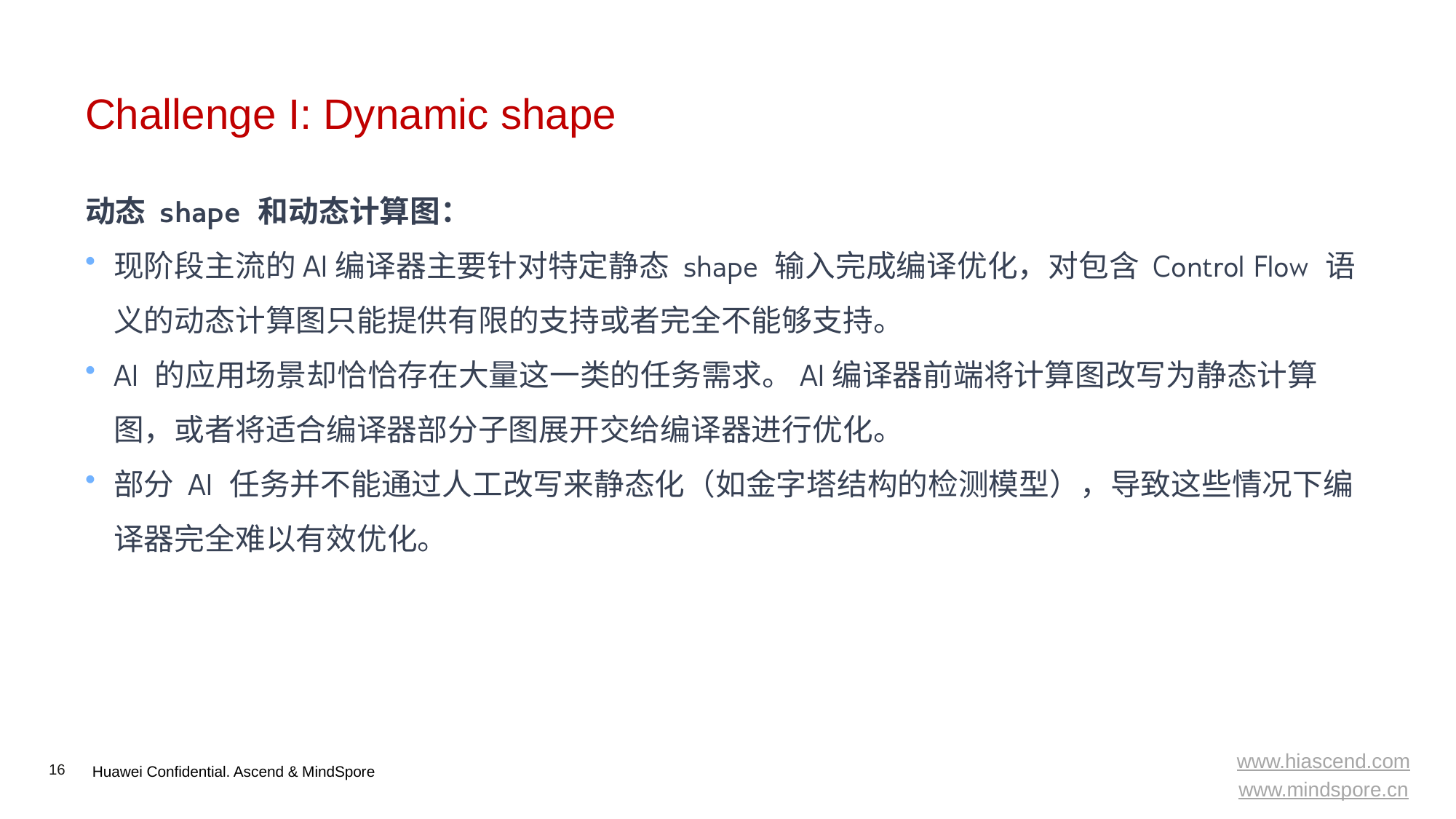

# Challenge I: Dynamic shape
动态 shape 和动态计算图：
现阶段主流的AI编译器主要针对特定静态 shape 输入完成编译优化，对包含 Control Flow 语义的动态计算图只能提供有限的支持或者完全不能够支持。
AI 的应用场景却恰恰存在大量这一类的任务需求。AI编译器前端将计算图改写为静态计算图，或者将适合编译器部分子图展开交给编译器进行优化。
部分 AI 任务并不能通过人工改写来静态化（如金字塔结构的检测模型），导致这些情况下编译器完全难以有效优化。